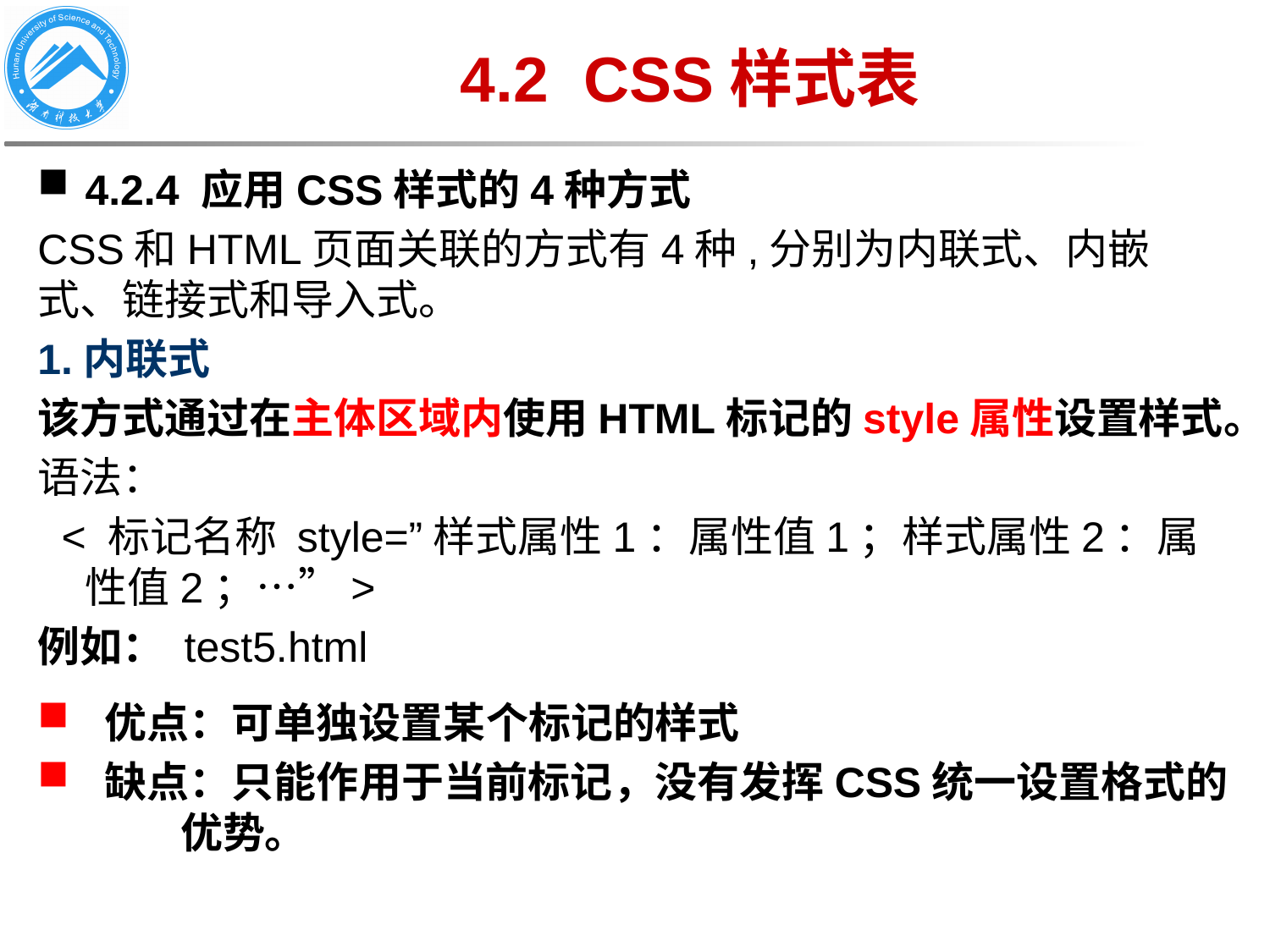

# 4.2  CSS样式表
4.2.4 应用CSS样式的4种方式
CSS和HTML页面关联的方式有4种,分别为内联式、内嵌式、链接式和导入式。
1.内联式
该方式通过在主体区域内使用HTML标记的style属性设置样式。
语法：
  < 标记名称 style=”样式属性1：属性值1；样式属性2：属性值2；…”>
例如： test5.html
 优点：可单独设置某个标记的样式
 缺点：只能作用于当前标记，没有发挥CSS统一设置格式的           优势。